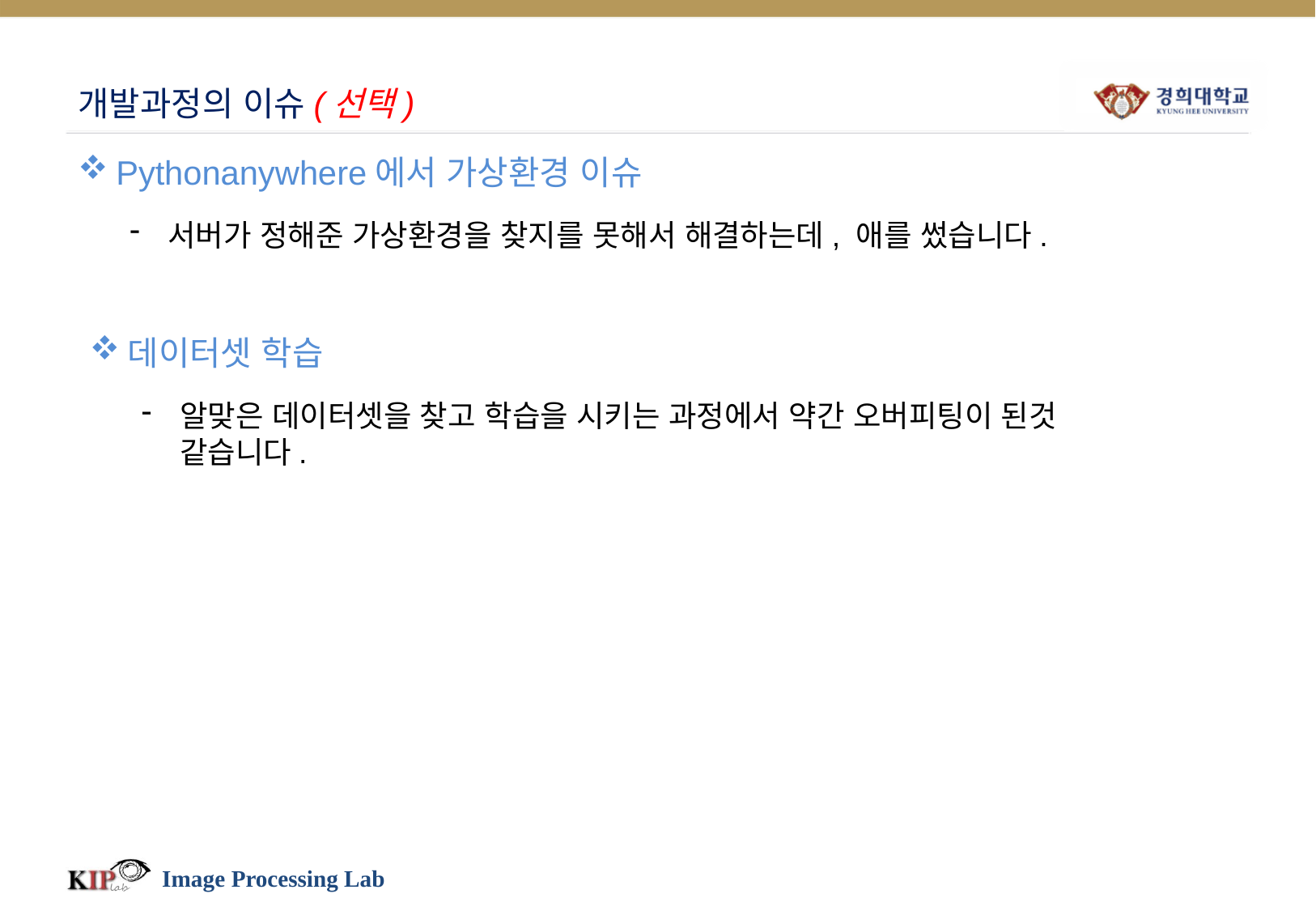

# 개발과정의 이슈(선택)
Pythonanywhere에서 가상환경 이슈
서버가 정해준 가상환경을 찾지를 못해서 해결하는데, 애를 썼습니다.
데이터셋 학습
알맞은 데이터셋을 찾고 학습을 시키는 과정에서 약간 오버피팅이 된것 같습니다.
Image Processing Lab